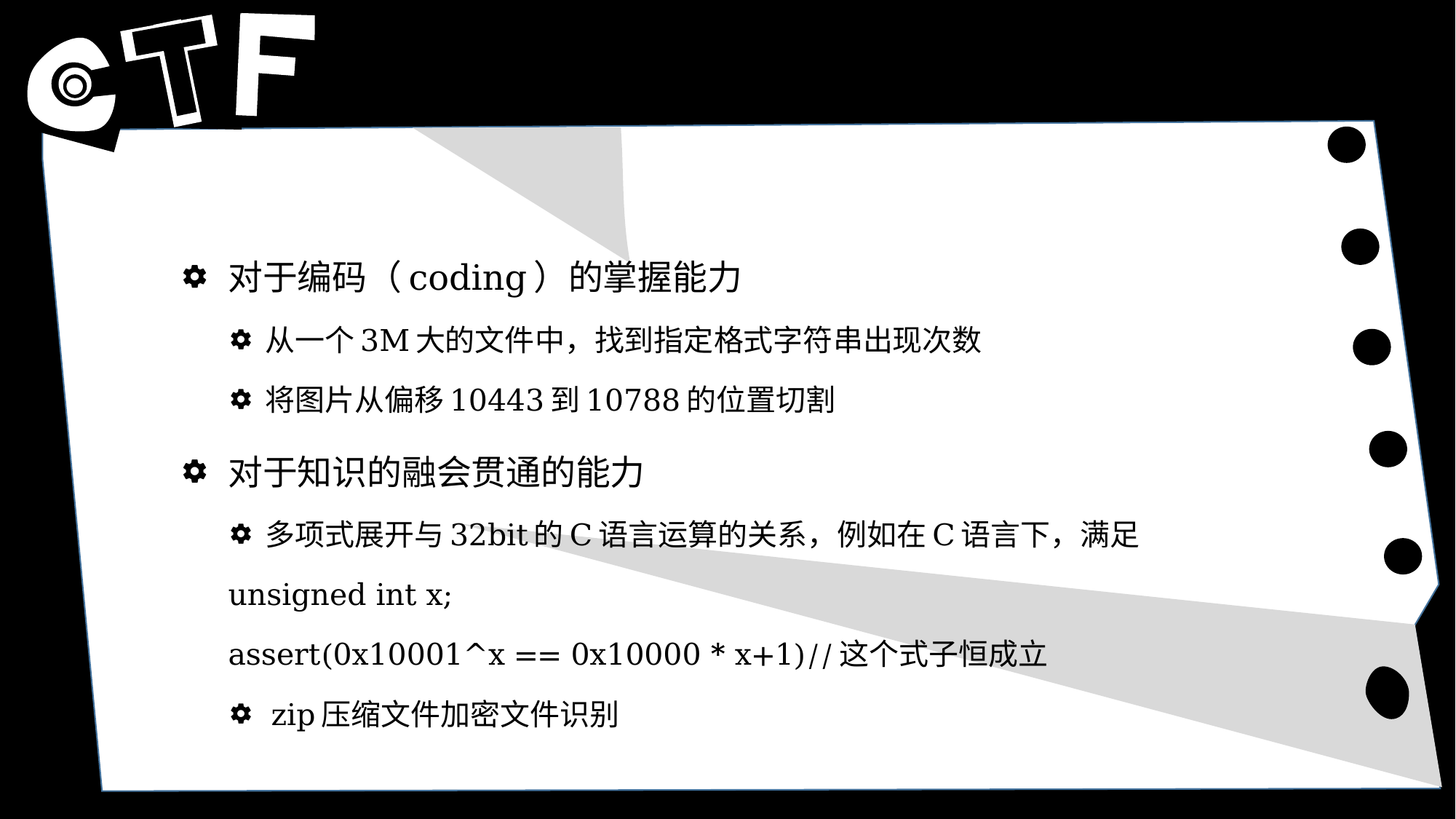

对于编码（coding）的掌握能力
 从一个3M大的文件中，找到指定格式字符串出现次数
 将图片从偏移10443到10788的位置切割
对于知识的融会贯通的能力
 多项式展开与32bit的C语言运算的关系，例如在C语言下，满足
unsigned int x;
assert(0x10001^x == 0x10000 * x+1)//这个式子恒成立
  zip压缩文件加密文件识别